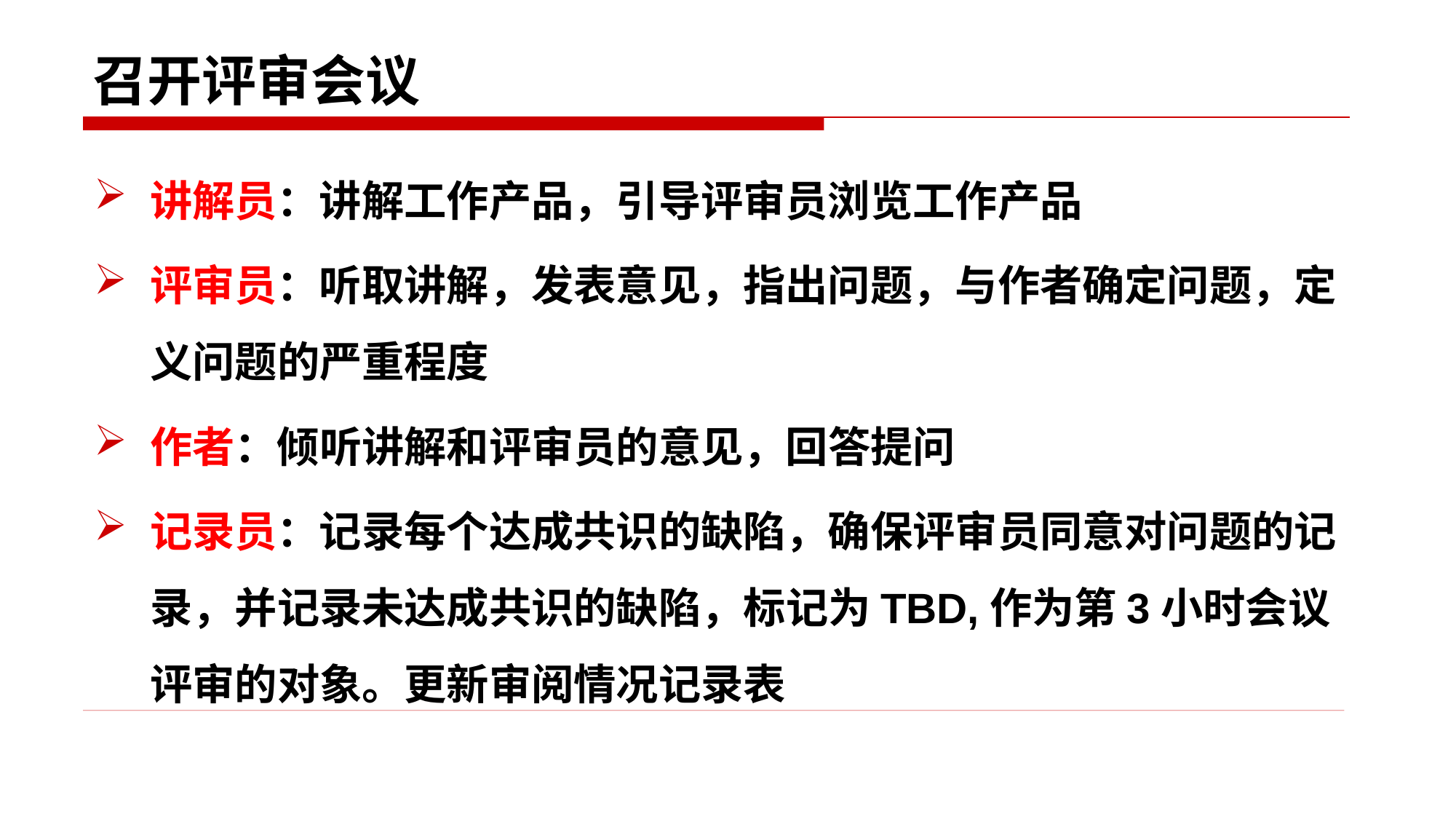

# 召开评审会议
讲解员：讲解工作产品，引导评审员浏览工作产品
评审员：听取讲解，发表意见，指出问题，与作者确定问题，定义问题的严重程度
作者：倾听讲解和评审员的意见，回答提问
记录员：记录每个达成共识的缺陷，确保评审员同意对问题的记录，并记录未达成共识的缺陷，标记为TBD,作为第3小时会议评审的对象。更新审阅情况记录表